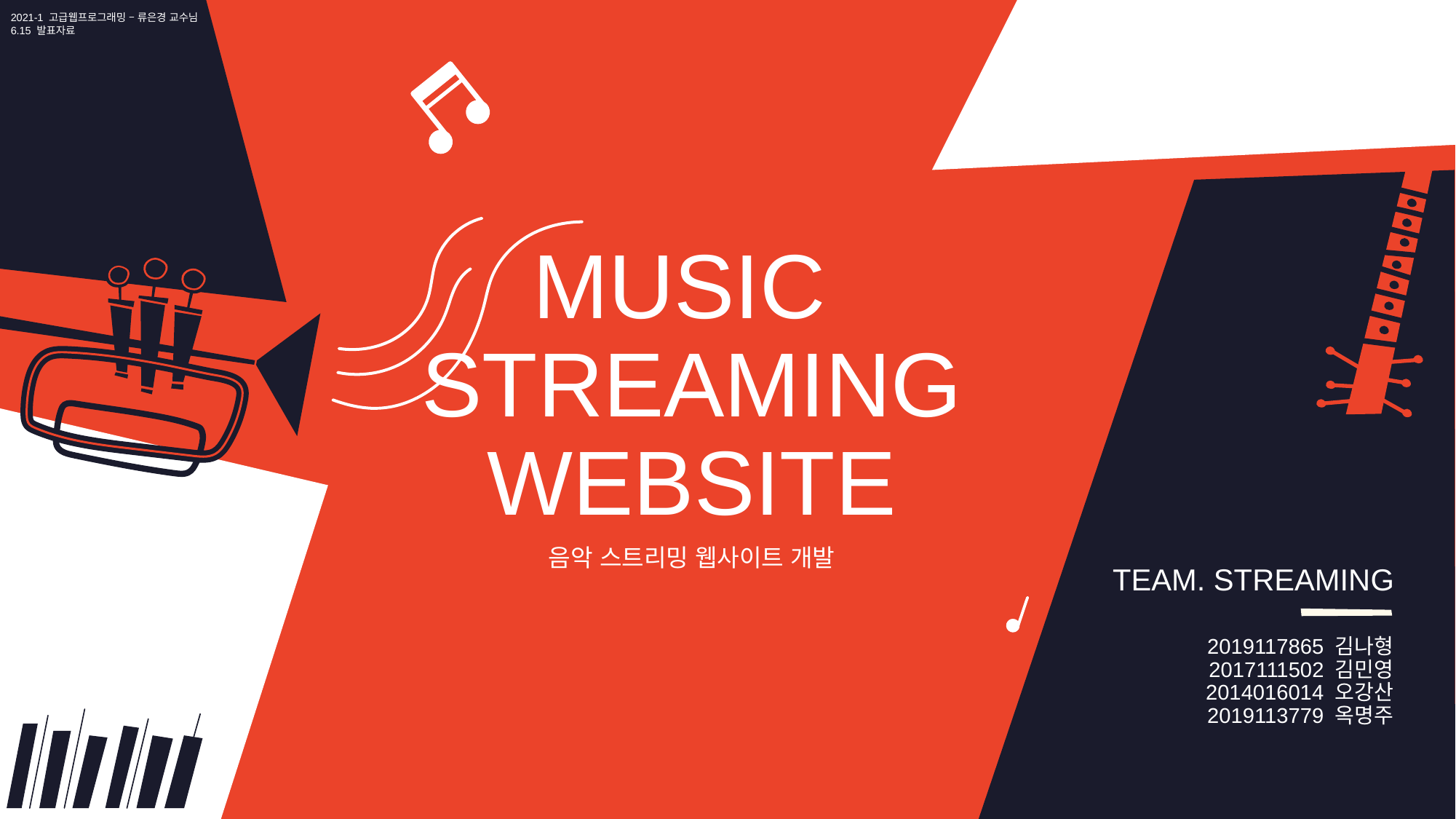

2021-1 고급웹프로그래밍 – 류은경 교수님
6.15 발표자료
MUSIC
STREAMING
WEBSITE
음악 스트리밍 웹사이트 개발
TEAM. STREAMING

2019117865 김나형
2017111502 김민영
2014016014 오강산
2019113779 옥명주